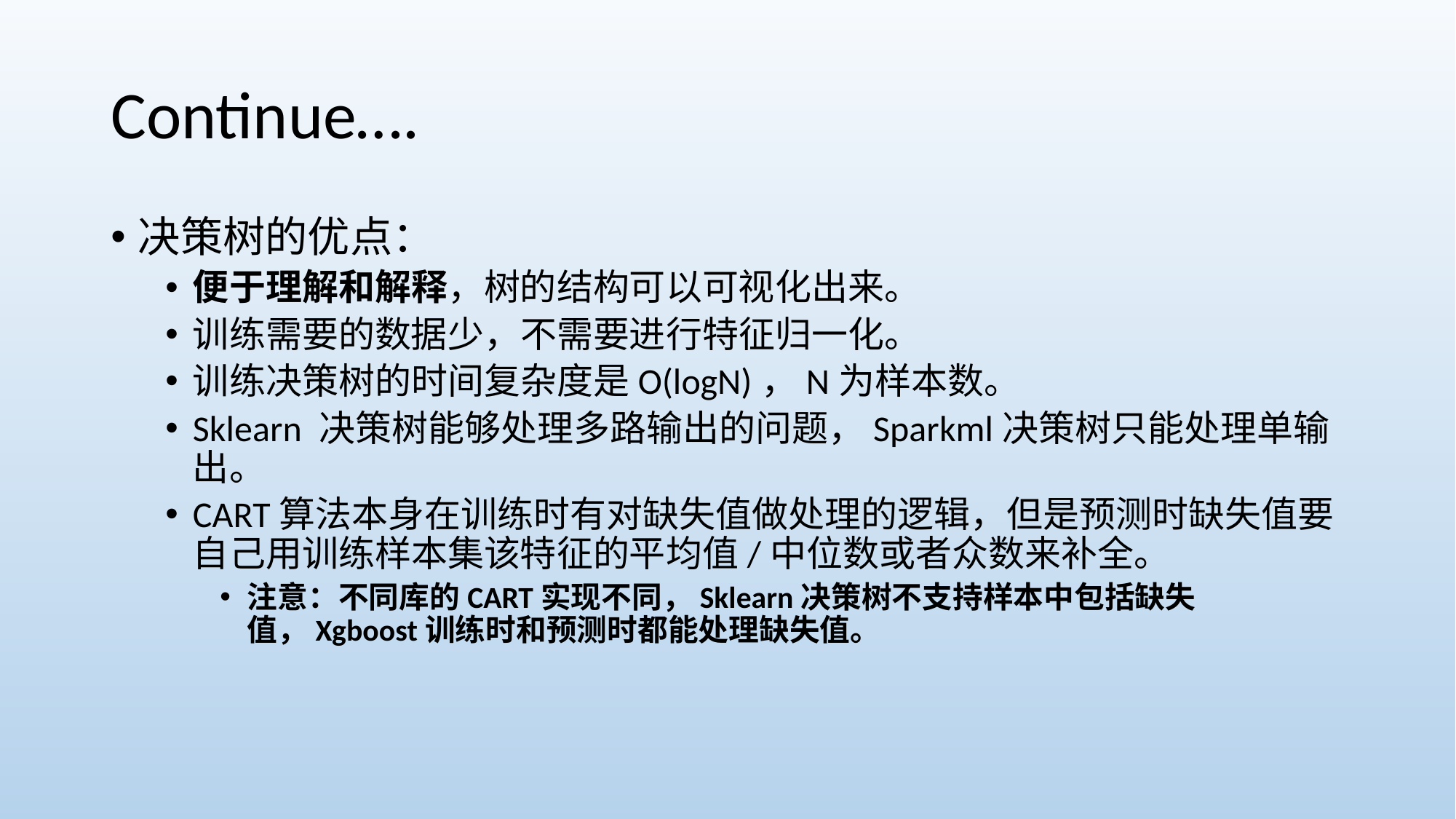

# Continue….
决策树的优点：
便于理解和解释，树的结构可以可视化出来。
训练需要的数据少，不需要进行特征归一化。
训练决策树的时间复杂度是O(logN)，N为样本数。
Sklearn 决策树能够处理多路输出的问题，Sparkml决策树只能处理单输出。
CART算法本身在训练时有对缺失值做处理的逻辑，但是预测时缺失值要自己用训练样本集该特征的平均值/中位数或者众数来补全。
注意：不同库的CART实现不同，Sklearn决策树不支持样本中包括缺失值，Xgboost训练时和预测时都能处理缺失值。